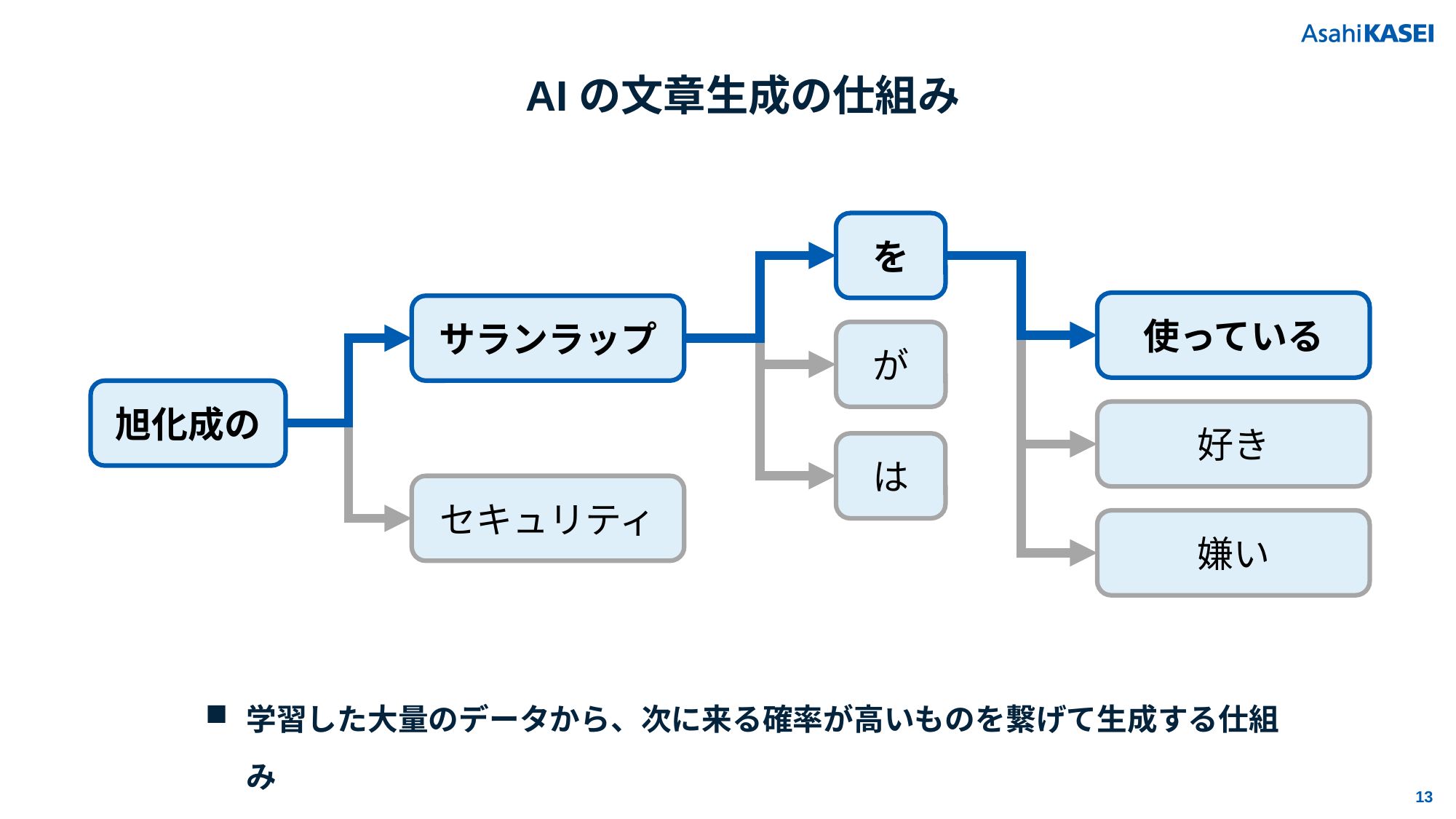

AIの文章生成の仕組み
を
が
は
使っている
好き
嫌い
サランラップ
セキュリティ
旭化成の
学習した大量のデータから、次に来る確率が高いものを繋げて生成する仕組み
13